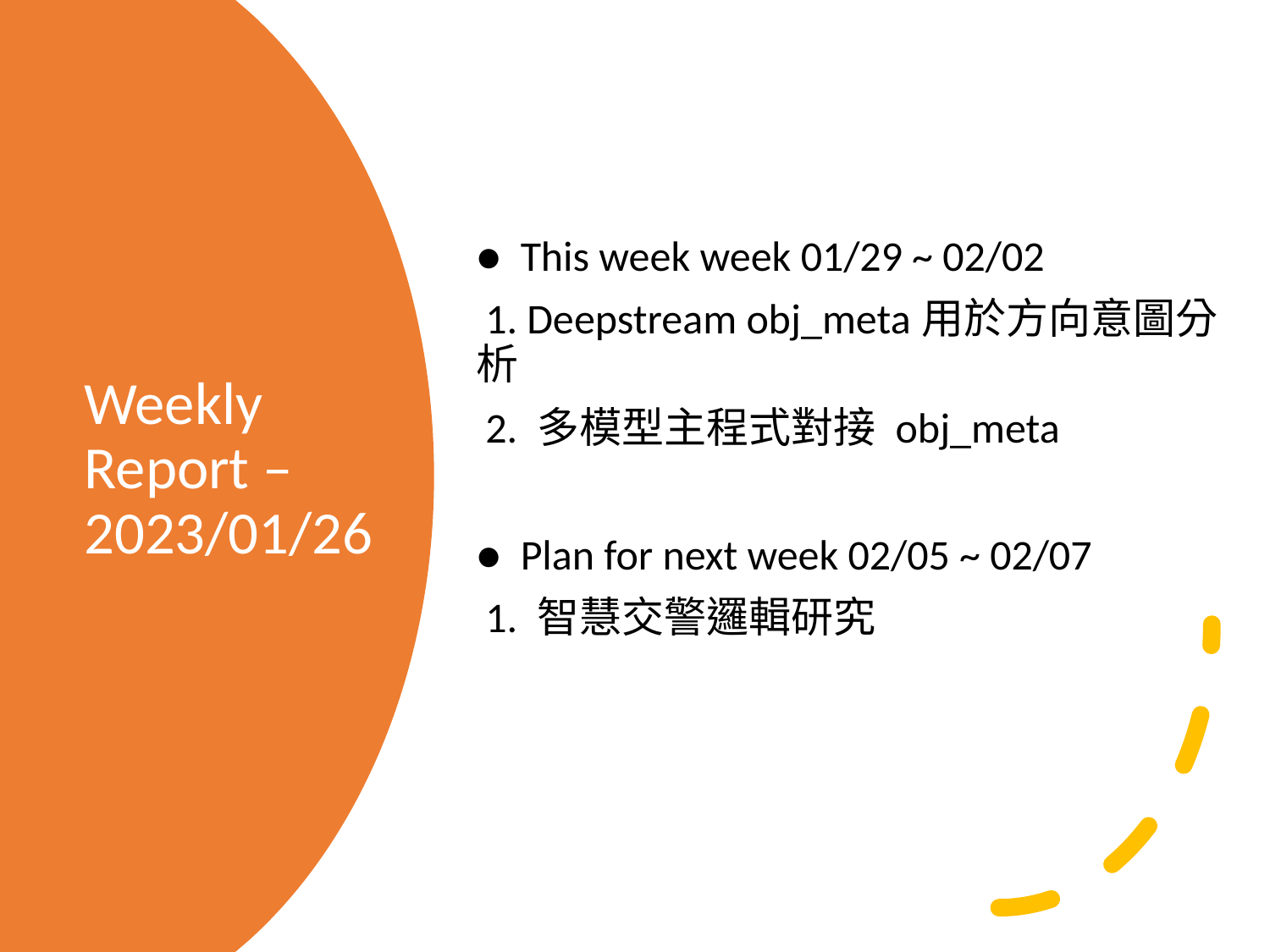

●  This week week 01/29 ~ 02/02
 1. Deepstream obj_meta用於方向意圖分析
 2. 多模型主程式對接 obj_meta

●  Plan for next week 02/05 ~ 02/07
 1. 智慧交警邏輯研究

# Weekly Report – 2023/01/26